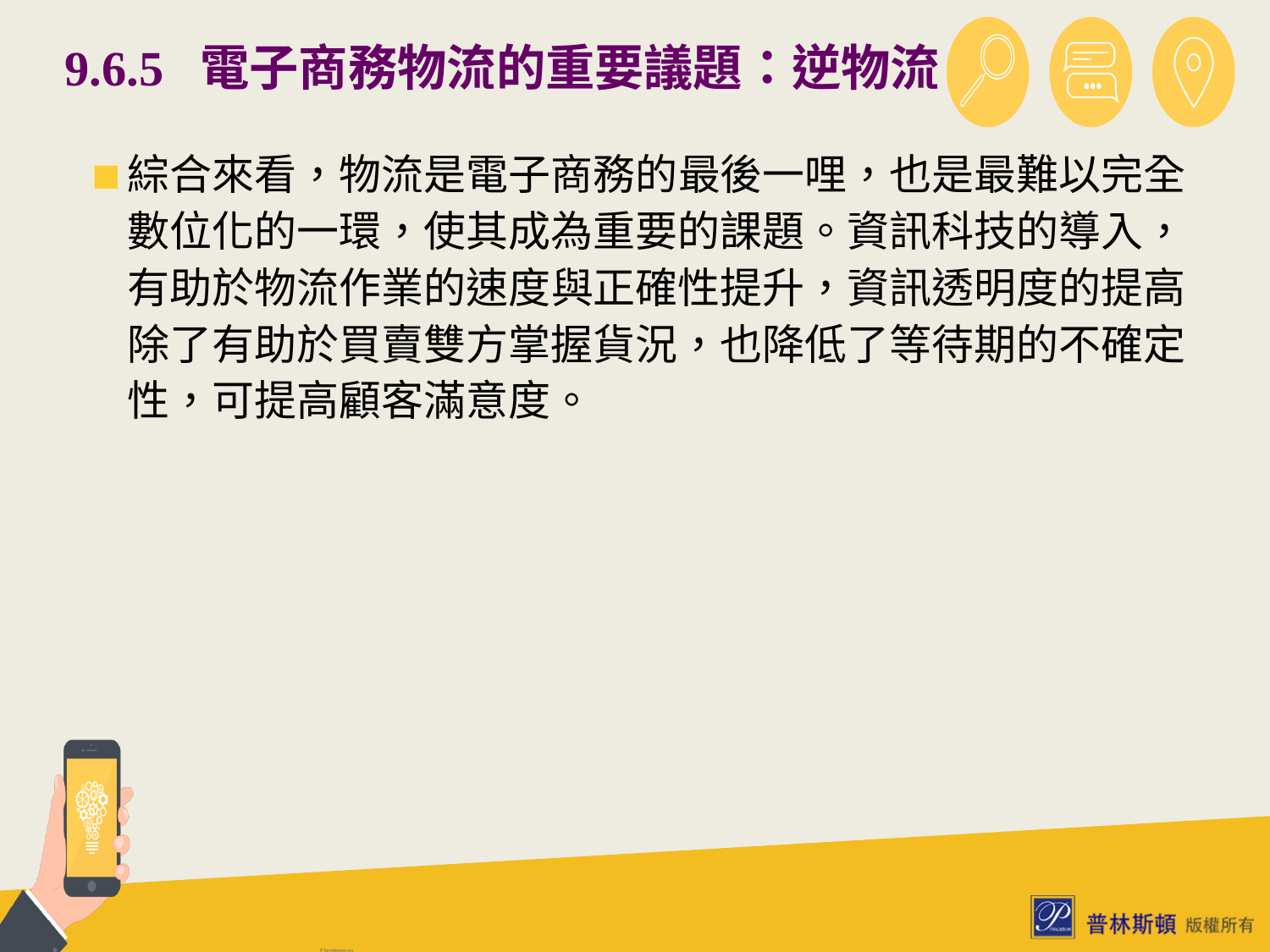

# 9.6.5  電子商務物流的重要議題：逆物流
綜合來看，物流是電子商務的最後一哩，也是最難以完全數位化的一環，使其成為重要的課題。資訊科技的導入，有助於物流作業的速度與正確性提升，資訊透明度的提高除了有助於買賣雙方掌握貨況，也降低了等待期的不確定性，可提高顧客滿意度。